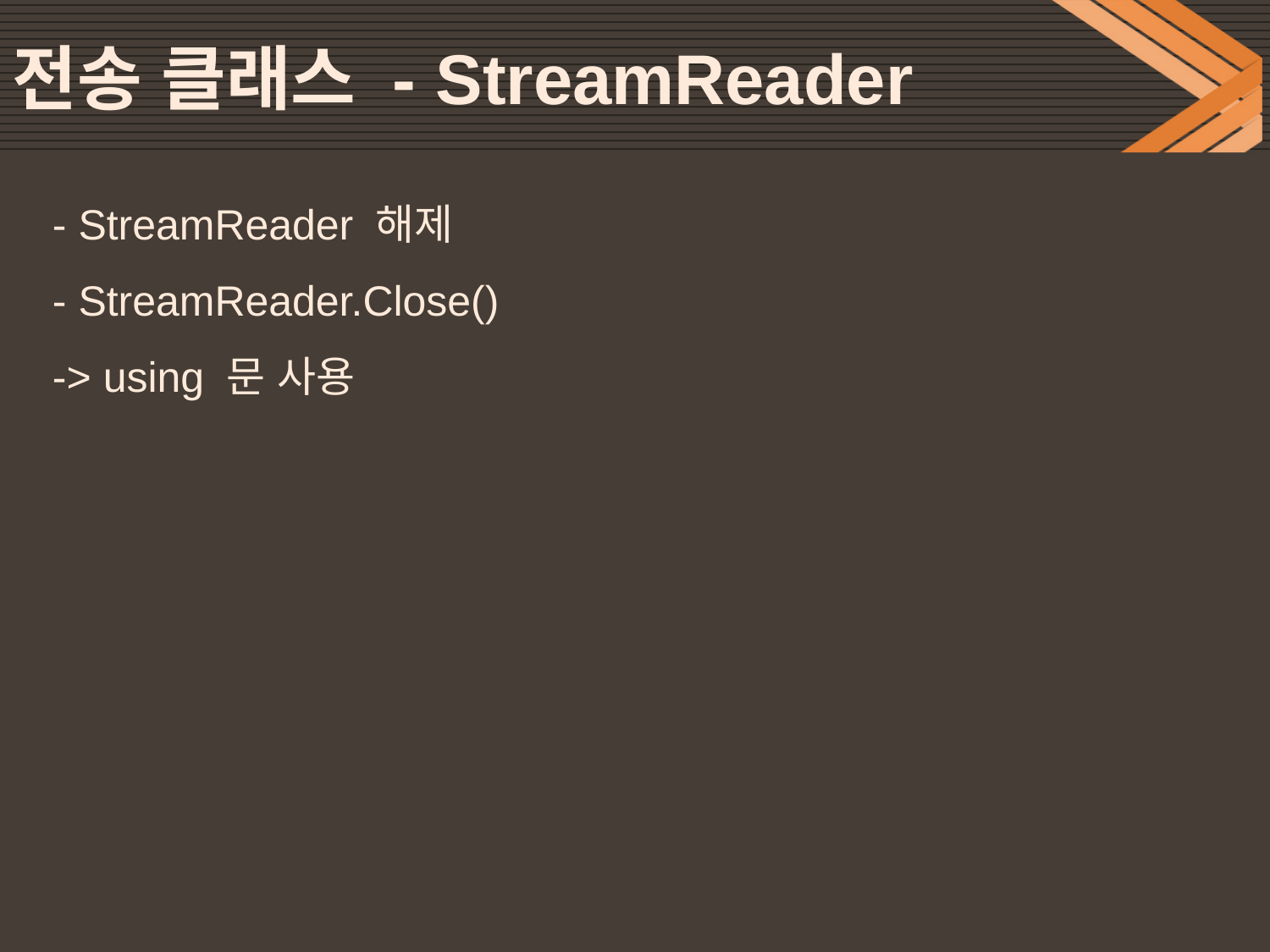

# 전송 클래스 - StreamReader
- StreamReader 해제
- StreamReader.Close()
-> using 문 사용